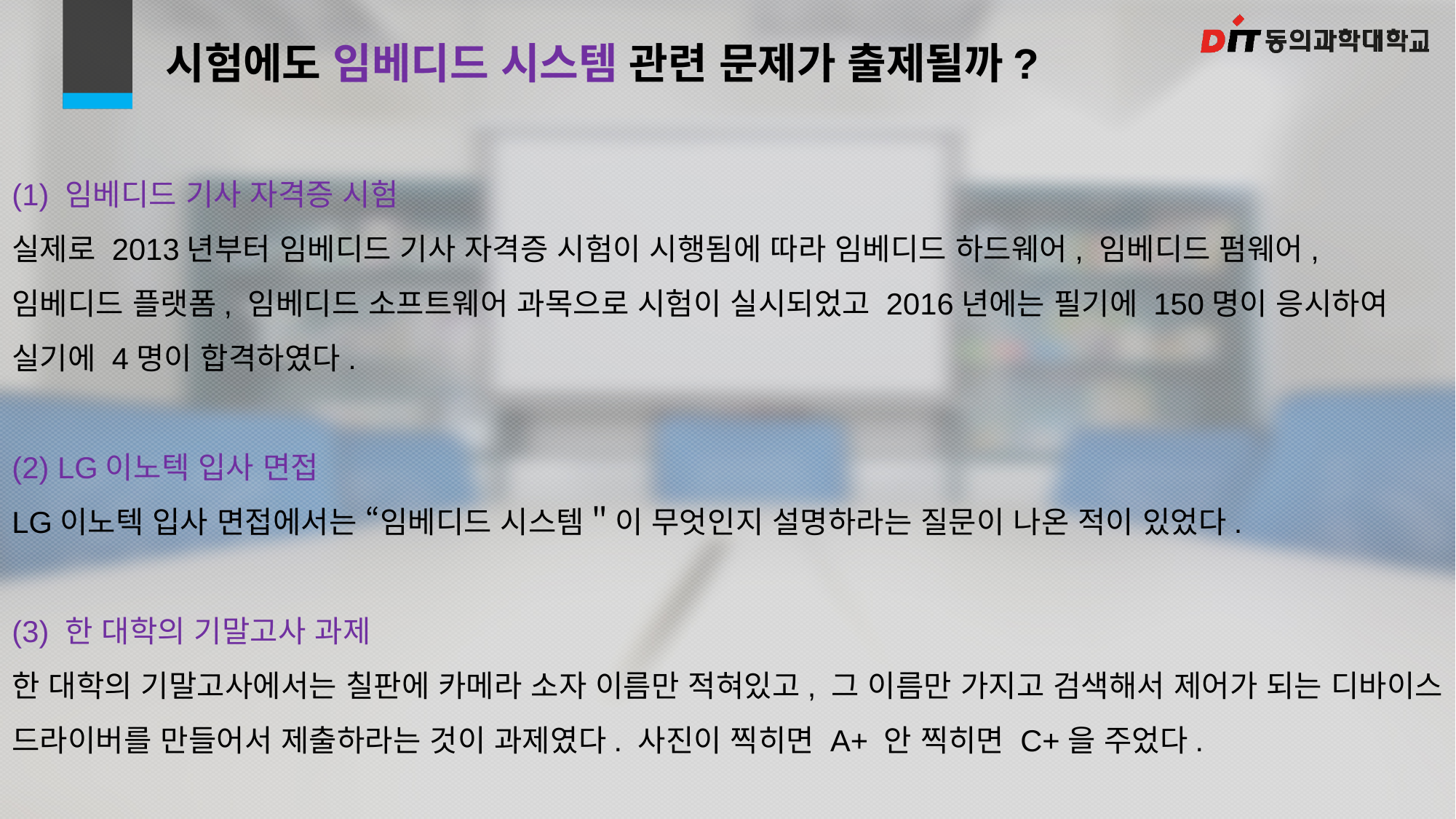

# 시험에도 임베디드 시스템 관련 문제가 출제될까?
(1) 임베디드 기사 자격증 시험
실제로 2013년부터 임베디드 기사 자격증 시험이 시행됨에 따라 임베디드 하드웨어, 임베디드 펌웨어,
임베디드 플랫폼, 임베디드 소프트웨어 과목으로 시험이 실시되었고 2016년에는 필기에 150명이 응시하여 실기에 4명이 합격하였다.

(2) LG이노텍 입사 면접
LG이노텍 입사 면접에서는 “임베디드 시스템＂이 무엇인지 설명하라는 질문이 나온 적이 있었다.

(3) 한 대학의 기말고사 과제
한 대학의 기말고사에서는 칠판에 카메라 소자 이름만 적혀있고, 그 이름만 가지고 검색해서 제어가 되는 디바이스
드라이버를 만들어서 제출하라는 것이 과제였다. 사진이 찍히면 A+ 안 찍히면 C+을 주었다.